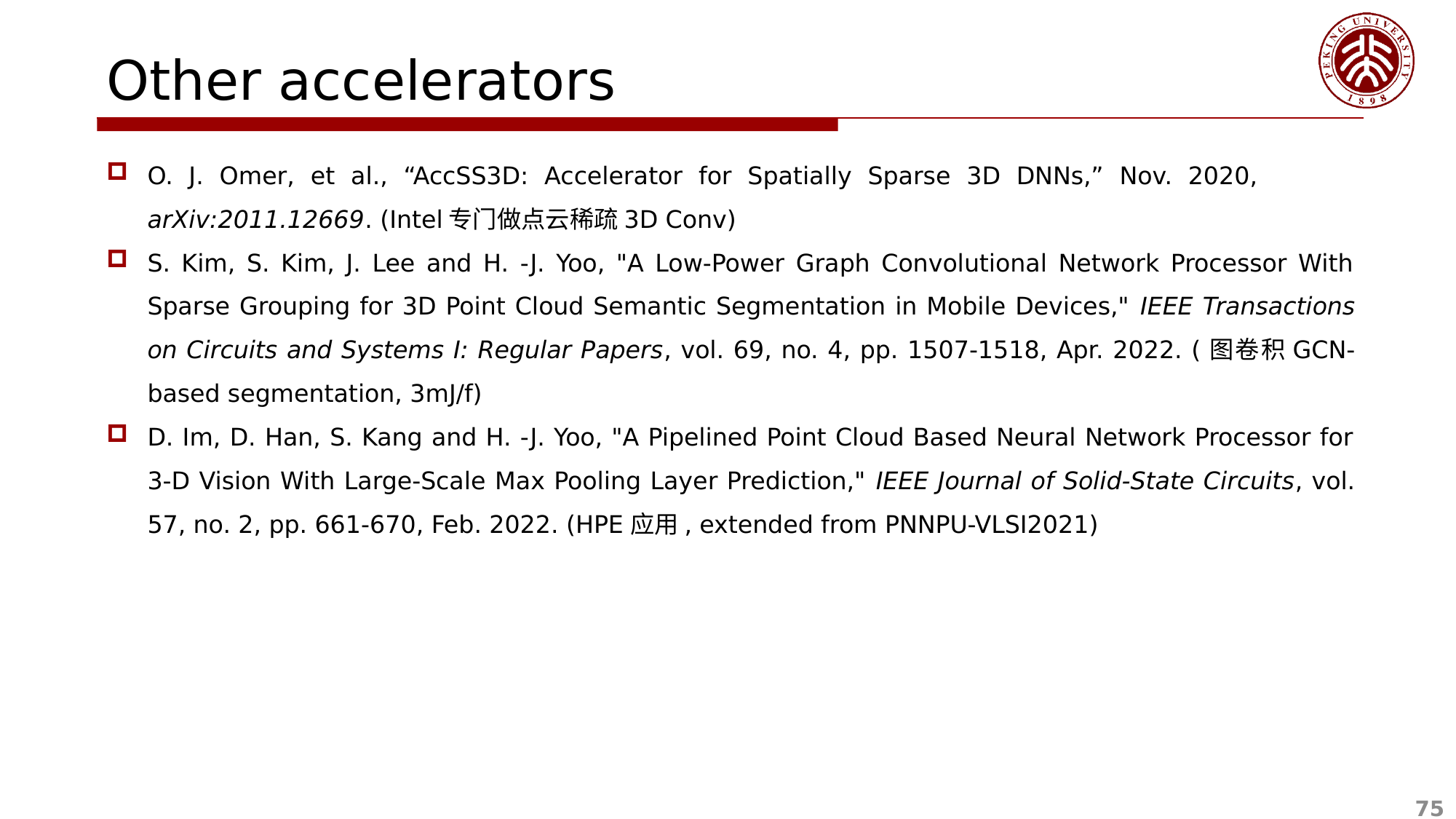

# Other accelerators
O. J. Omer, et al., “AccSS3D: Accelerator for Spatially Sparse 3D DNNs,” Nov. 2020, 	arXiv:2011.12669. (Intel专门做点云稀疏3D Conv)
S. Kim, S. Kim, J. Lee and H. -J. Yoo, "A Low-Power Graph Convolutional Network Processor With Sparse Grouping for 3D Point Cloud Semantic Segmentation in Mobile Devices," IEEE Transactions on Circuits and Systems I: Regular Papers, vol. 69, no. 4, pp. 1507-1518, Apr. 2022. (图卷积GCN-based segmentation, 3mJ/f)
D. Im, D. Han, S. Kang and H. -J. Yoo, "A Pipelined Point Cloud Based Neural Network Processor for 3-D Vision With Large-Scale Max Pooling Layer Prediction," IEEE Journal of Solid-State Circuits, vol. 57, no. 2, pp. 661-670, Feb. 2022. (HPE应用, extended from PNNPU-VLSI2021)

75